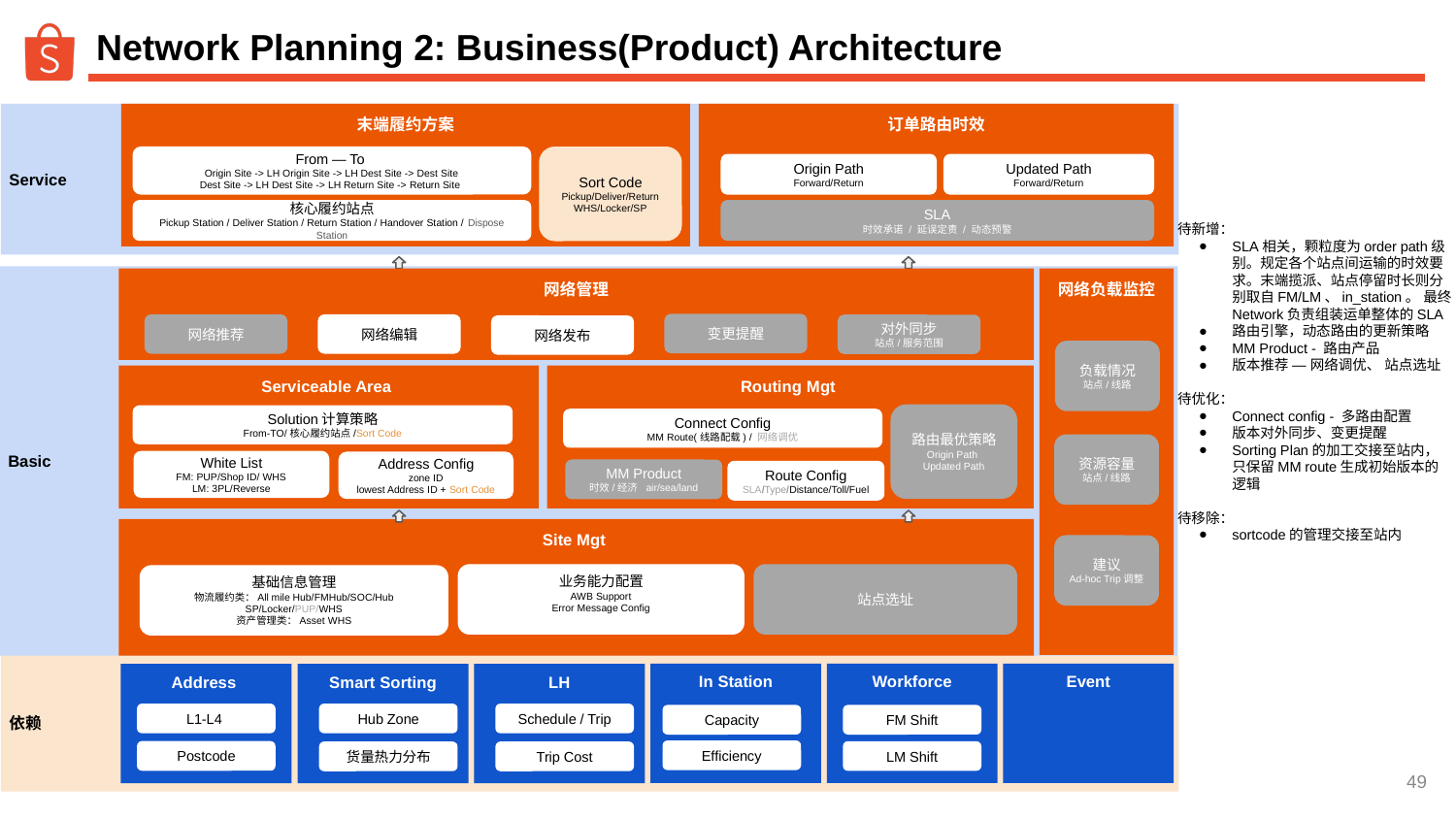

# Network Planning 2: Business(Product) Architecture
Service
末端履约方案
订单路由时效
From — To
Origin Site -> LH Origin Site -> LH Dest Site -> Dest Site
Dest Site -> LH Dest Site -> LH Return Site -> Return Site
Sort Code
Pickup/Deliver/Return
WHS/Locker/SP
Origin Path
Forward/Return
Updated Path
Forward/Return
核心履约站点
Pickup Station / Deliver Station / Return Station / Handover Station / Dispose Station
SLA
时效承诺 / 延误定责 / 动态预警
待新增：
SLA相关，颗粒度为order path级别。规定各个站点间运输的时效要求。末端揽派、站点停留时长则分别取自FM/LM、in_station。 最终Network负责组装运单整体的SLA
路由引擎，动态路由的更新策略
MM Product - 路由产品
版本推荐 — 网络调优、 站点选址

待优化：
Connect config - 多路由配置
版本对外同步、变更提醒
Sorting Plan的加工交接至站内，只保留MM route生成初始版本的逻辑

待移除：
sortcode的管理交接至站内

Basic
网络管理
网络负载监控

变更提醒
网络推荐
网络编辑
对外同步
站点/服务范围
网络发布
负载情况
站点/线路
Serviceable Area
Routing Mgt
路由最优策略
Origin Path
Updated Path
Solution计算策略
From-TO/核心履约站点/Sort Code
Connect Config
MM Route(线路配载) / 网络调优
资源容量
站点/线路
White List
FM: PUP/Shop ID/ WHS
LM: 3PL/Reverse
Address Config
zone ID
lowest Address ID + Sort Code
MM Product
时效/经济  air/sea/land
Route Config
SLA/Type/Distance/Toll/Fuel

Site Mgt
建议
Ad-hoc Trip调整
业务能力配置
AWB Support
Error Message Config

站点选址
基础信息管理
物流履约类：All mile Hub/FMHub/SOC/Hub
SP/Locker/PUP/WHS
资产管理类：Asset WHS
依赖
In Station
Workforce
Event
Address
Smart Sorting
LH
L1-L4
Hub Zone
Schedule / Trip
Capacity
FM Shift
Efficiency
Postcode
LM Shift
货量热力分布
Trip Cost
49